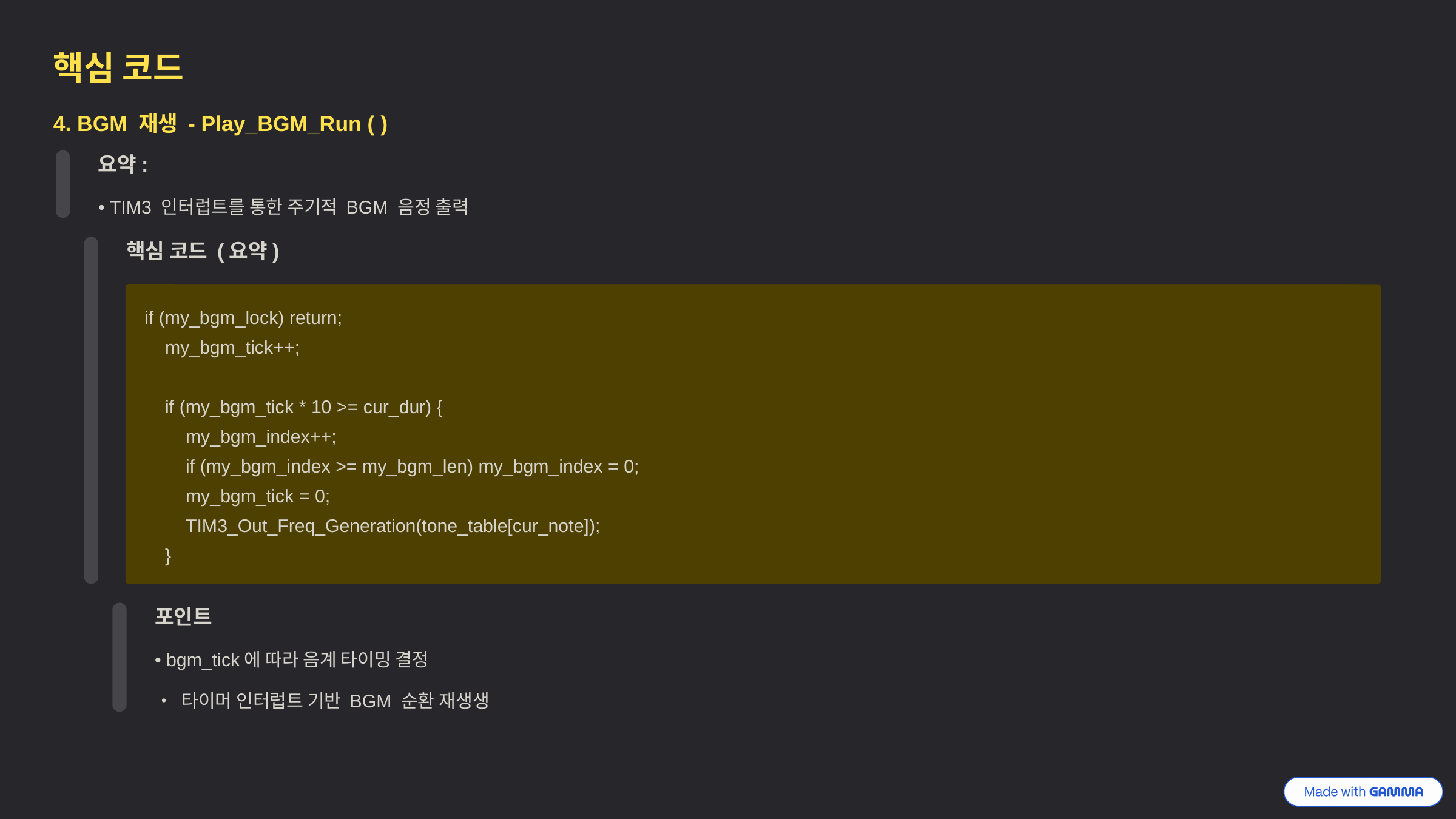

핵심 코드
4. BGM 재생 - Play_BGM_Run ( )

요약:
• TIM3 인터럽트를 통한 주기적 BGM 음정 출력

핵심 코드 (요약)

if (my_bgm_lock) return;
    my_bgm_tick++;

    if (my_bgm_tick * 10 >= cur_dur) {
        my_bgm_index++;
        if (my_bgm_index >= my_bgm_len) my_bgm_index = 0;
        my_bgm_tick = 0;
        TIM3_Out_Freq_Generation(tone_table[cur_note]);
    }

포인트
• bgm_tick에 따라 음계 타이밍 결정
• 타이머 인터럽트 기반 BGM 순환 재생생